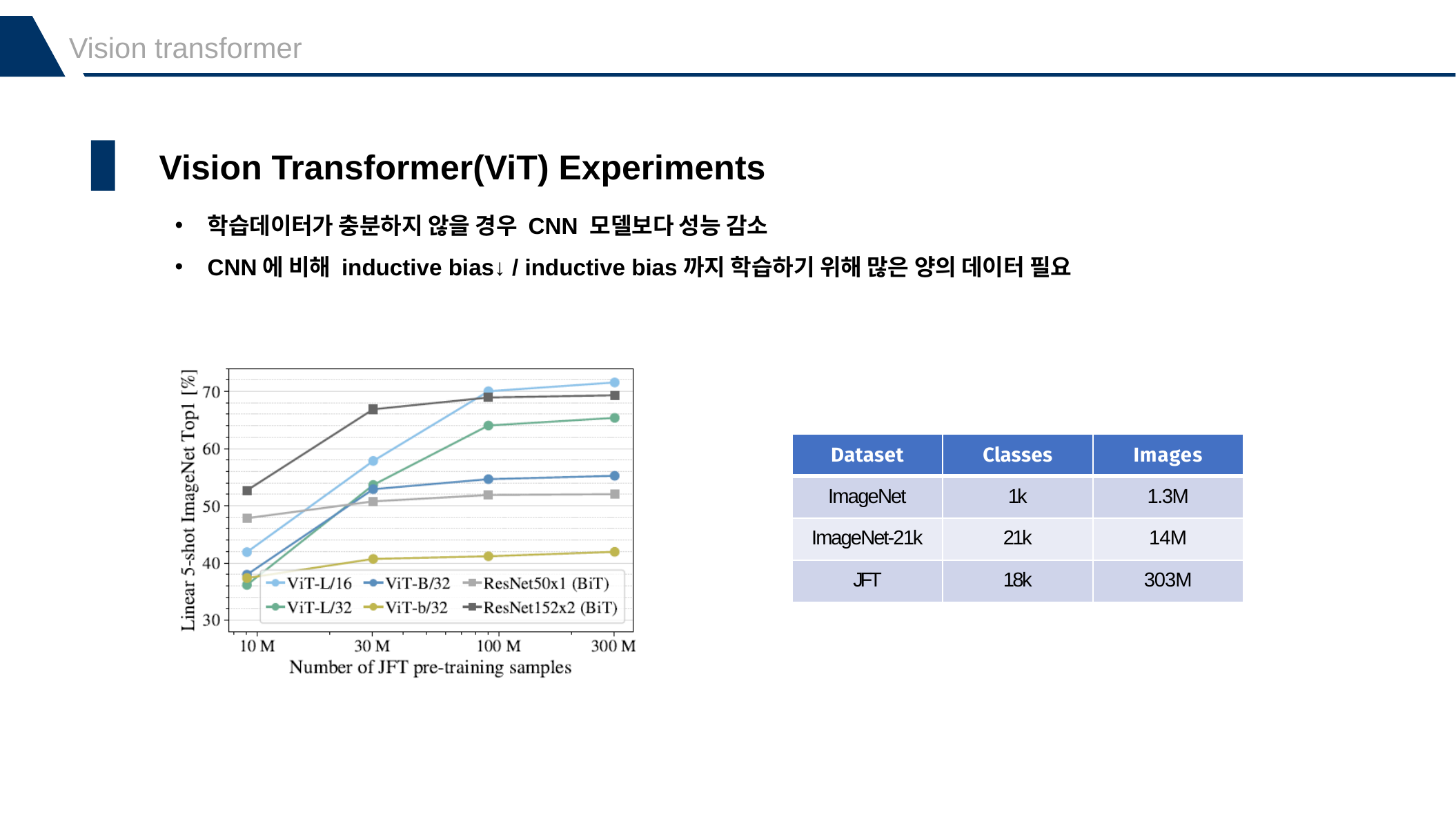

Vision transformer

Vision Transformer(ViT) Experiments
학습데이터가 충분하지 않을 경우 CNN 모델보다 성능 감소
CNN에 비해 inductive bias↓ / inductive bias까지 학습하기 위해 많은 양의 데이터 필요

| Dataset | Classes | Images |
| --- | --- | --- |
| ImageNet | 1k | 1.3M |
| ImageNet-21k | 21k | 14M |
| JFT | 18k | 303M |